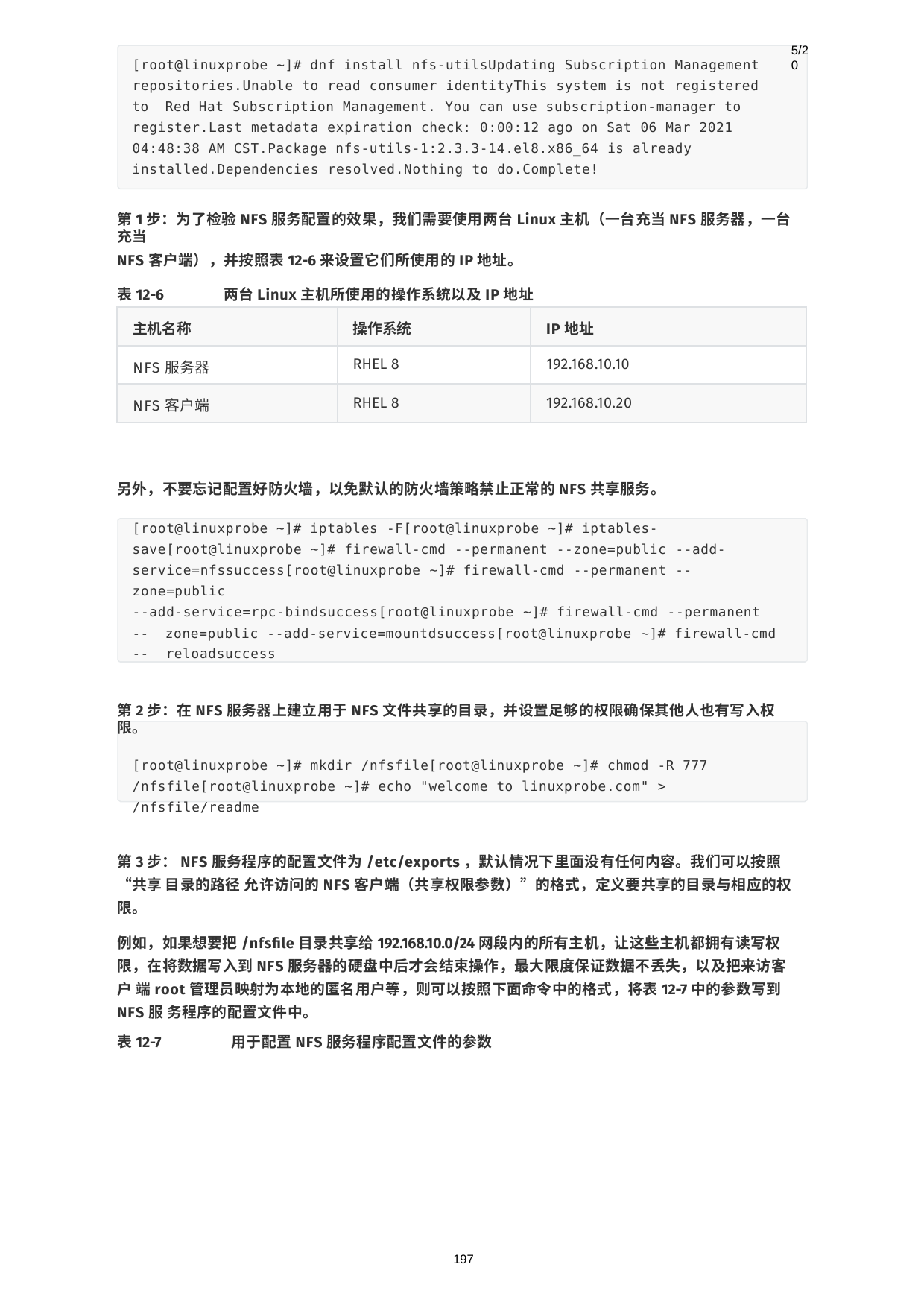

5/20

[root@linuxprobe ~]# dnf install nfs-utilsUpdating Subscription Management  repositories.Unable to read consumer identityThis system is not registered to  Red Hat Subscription Management. You can use subscription-manager to  register.Last metadata expiration check: 0:00:12 ago on Sat 06 Mar 2021  04:48:38 AM CST.Package nfs-utils-1:2.3.3-14.el8.x86_64 is already  installed.Dependencies resolved.Nothing to do.Complete!
第1步：为了检验NFS服务配置的效果，我们需要使用两台Linux主机（一台充当NFS服务器，一台充当
NFS客户端），并按照表12-6来设置它们所使用的IP地址。
表12-6	两台Linux主机所使用的操作系统以及IP地址
| 主机名称 | 操作系统 | IP地址 |
| --- | --- | --- |
| NFS服务器 | RHEL 8 | 192.168.10.10 |
| NFS客户端 | RHEL 8 | 192.168.10.20 |
另外，不要忘记配置好防火墙，以免默认的防火墙策略禁止正常的NFS共享服务。

[root@linuxprobe ~]# iptables -F[root@linuxprobe ~]# iptables-  save[root@linuxprobe ~]# firewall-cmd --permanent --zone=public --add-  service=nfssuccess[root@linuxprobe ~]# firewall-cmd --permanent --zone=public
--add-service=rpc-bindsuccess[root@linuxprobe ~]# firewall-cmd --permanent --  zone=public --add-service=mountdsuccess[root@linuxprobe ~]# firewall-cmd --  reloadsuccess

第2步：在NFS服务器上建立用于NFS文件共享的目录，并设置足够的权限确保其他人也有写入权限。

[root@linuxprobe ~]# mkdir /nfsfile[root@linuxprobe ~]# chmod -R 777
/nfsfile[root@linuxprobe ~]# echo "welcome to linuxprobe.com" >
/nfsfile/readme

第3步：NFS服务程序的配置文件为/etc/exports，默认情况下里面没有任何内容。我们可以按照“共享 目录的路径 允许访问的NFS客户端（共享权限参数）”的格式，定义要共享的目录与相应的权限。
例如，如果想要把/nfsfile目录共享给192.168.10.0/24网段内的所有主机，让这些主机都拥有读写权  限，在将数据写入到NFS服务器的硬盘中后才会结束操作，最大限度保证数据不丢失，以及把来访客户 端root管理员映射为本地的匿名用户等，则可以按照下面命令中的格式，将表12-7中的参数写到NFS服 务程序的配置文件中。

表12-7	用于配置NFS服务程序配置文件的参数

197